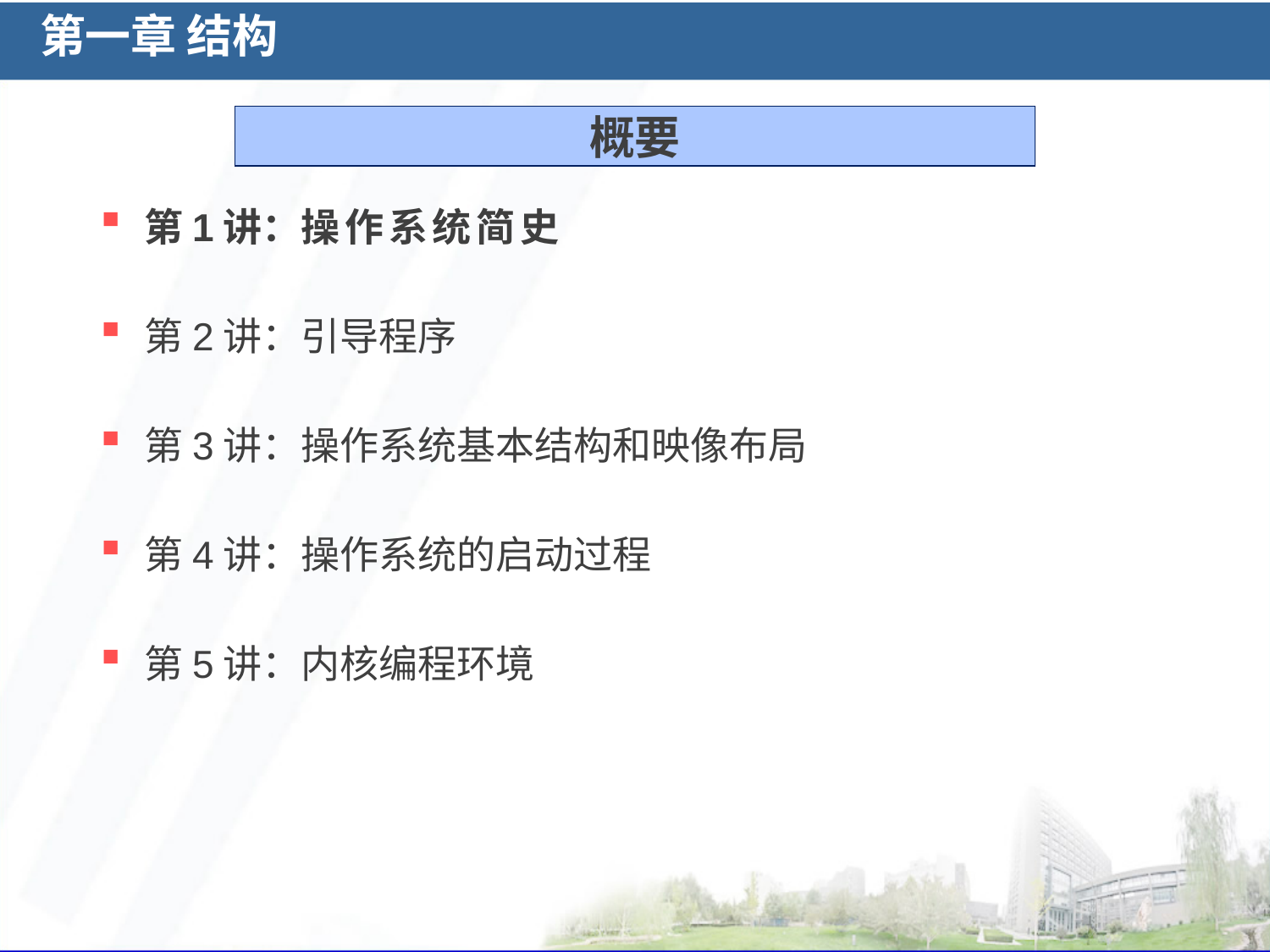

第一章 结构
概要
第1讲：操作系统简史

第2讲：引导程序

第3讲：操作系统基本结构和映像布局

第4讲：操作系统的启动过程

第5讲：内核编程环境